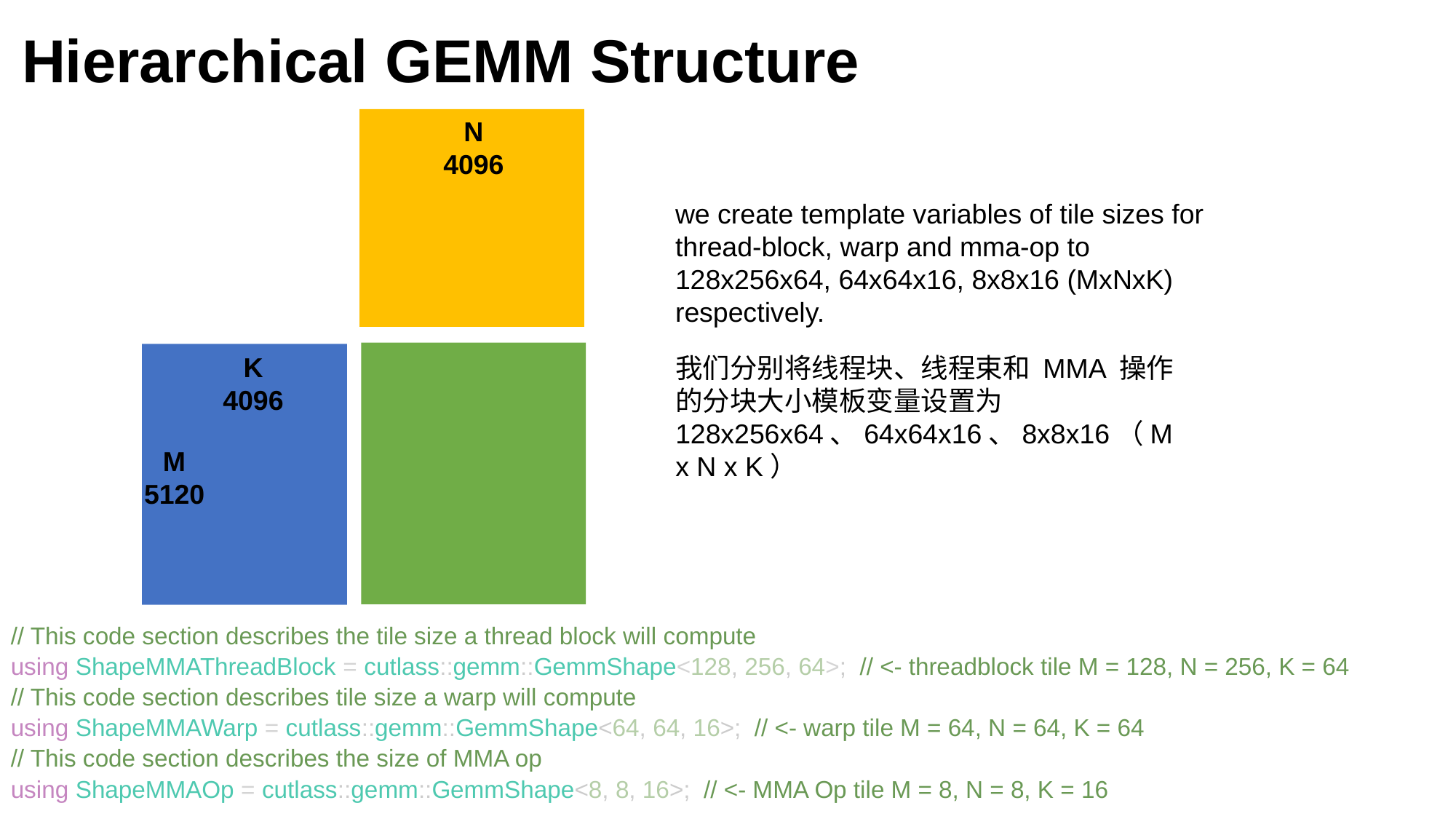

Hierarchical GEMM Structure

N
4096
we create template variables of tile sizes for thread-block, warp and mma-op to 128x256x64, 64x64x16, 8x8x16 (MxNxK) respectively.

K
4096
我们分别将线程块、线程束和 MMA 操作的分块大小模板变量设置为 128x256x64、64x64x16、8x8x16（M x N x K）
M
5120
// This code section describes the tile size a thread block will compute
using ShapeMMAThreadBlock = cutlass::gemm::GemmShape<128, 256, 64>;  // <- threadblock tile M = 128, N = 256, K = 64
// This code section describes tile size a warp will compute
using ShapeMMAWarp = cutlass::gemm::GemmShape<64, 64, 16>;  // <- warp tile M = 64, N = 64, K = 64
// This code section describes the size of MMA op
using ShapeMMAOp = cutlass::gemm::GemmShape<8, 8, 16>;  // <- MMA Op tile M = 8, N = 8, K = 16